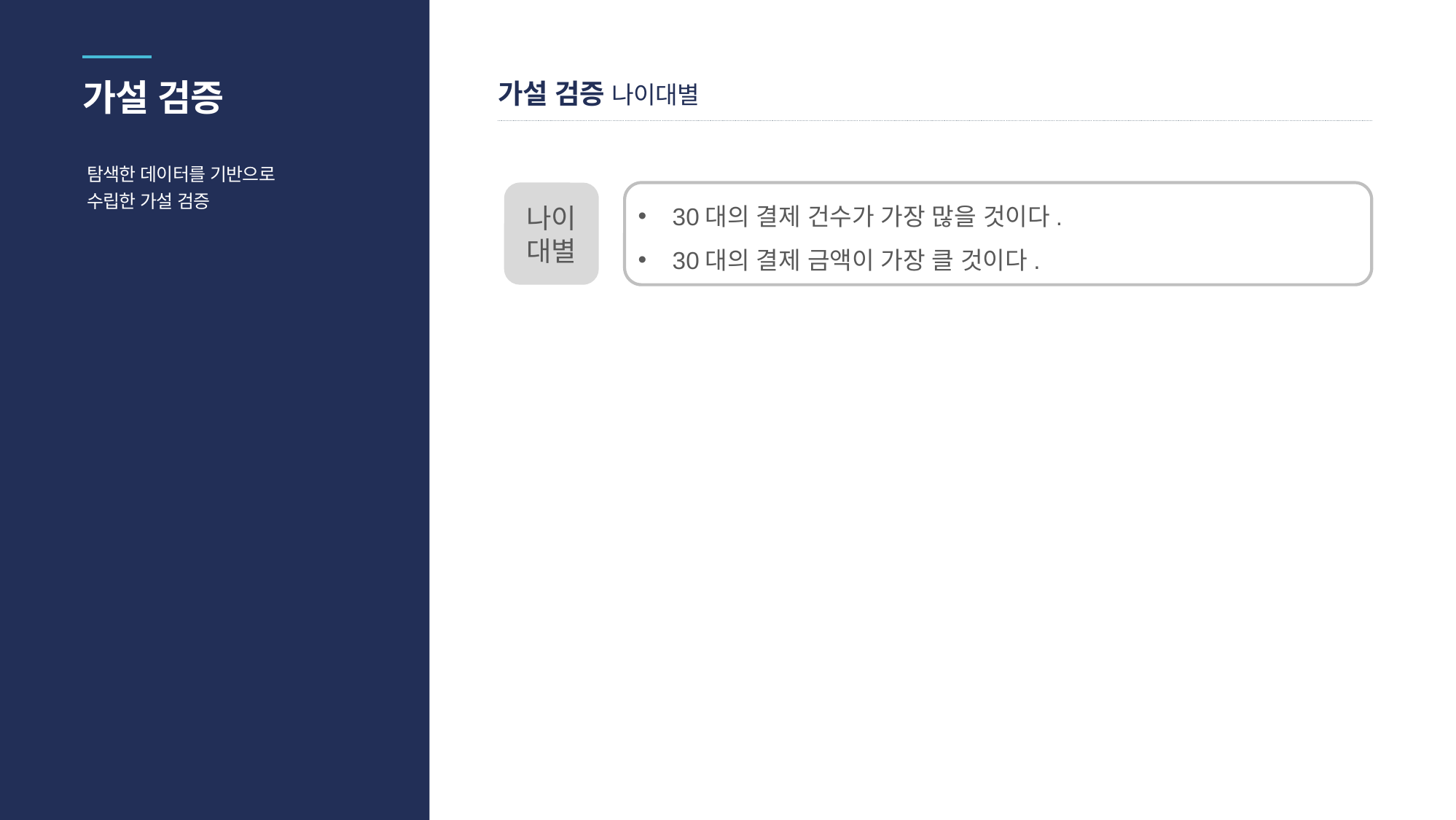

가설 검증
가설 검증 나이대별
탐색한 데이터를 기반으로
수립한 가설 검증
나이
대별
30대의 결제 건수가 가장 많을 것이다.
30대의 결제 금액이 가장 클 것이다.